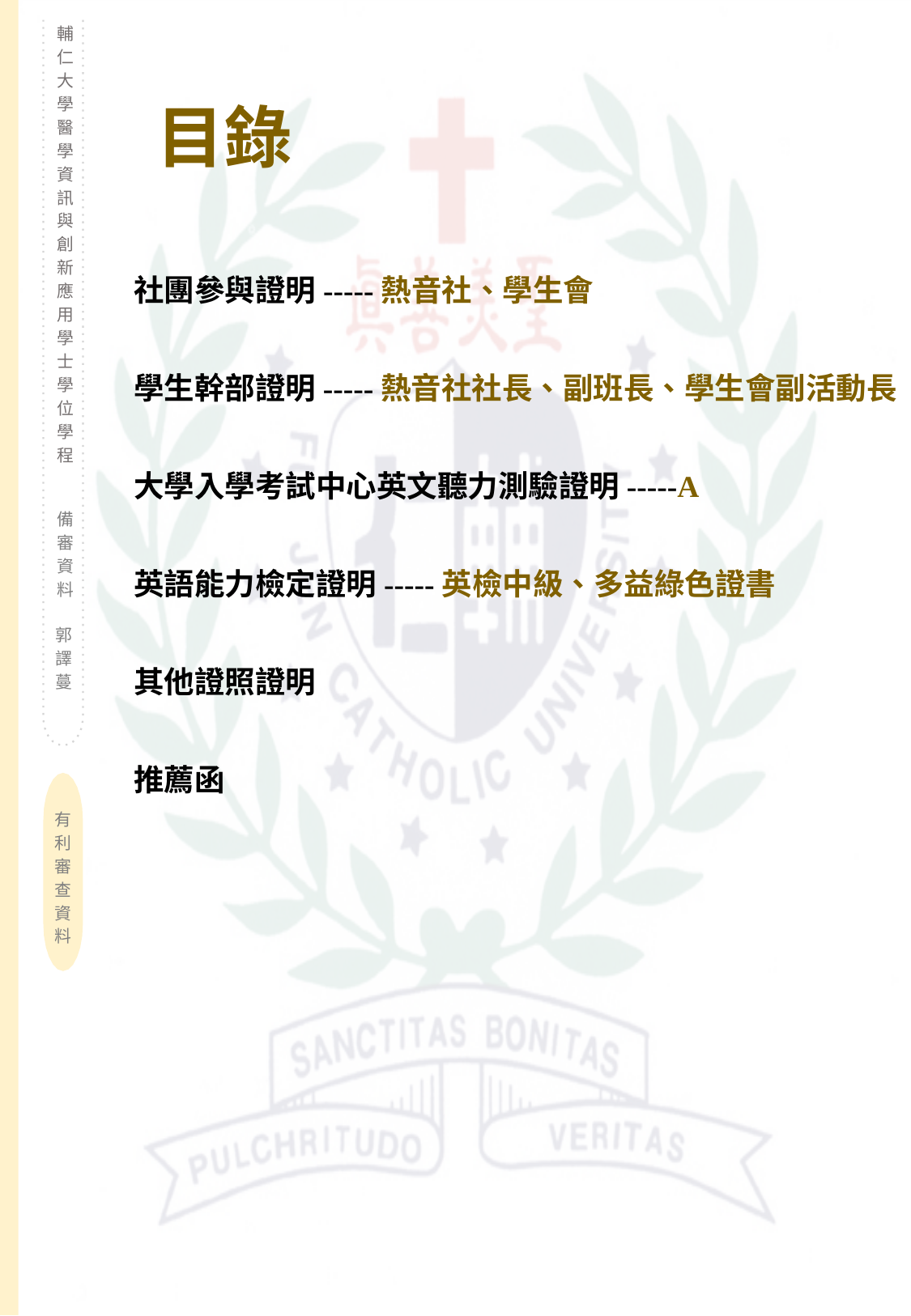

輔仁大學醫學資訊與創新應用學士學位學程

目錄
社團參與證明-----熱音社、學生會
學生幹部證明-----熱音社社長、副班長、學生會副活動長
大學入學考試中心英文聽力測驗證明-----A
備審資料
英語能力檢定證明-----英檢中級、多益綠色證書
郭譯蔓
其他證照證明
推薦函

有利審查資料